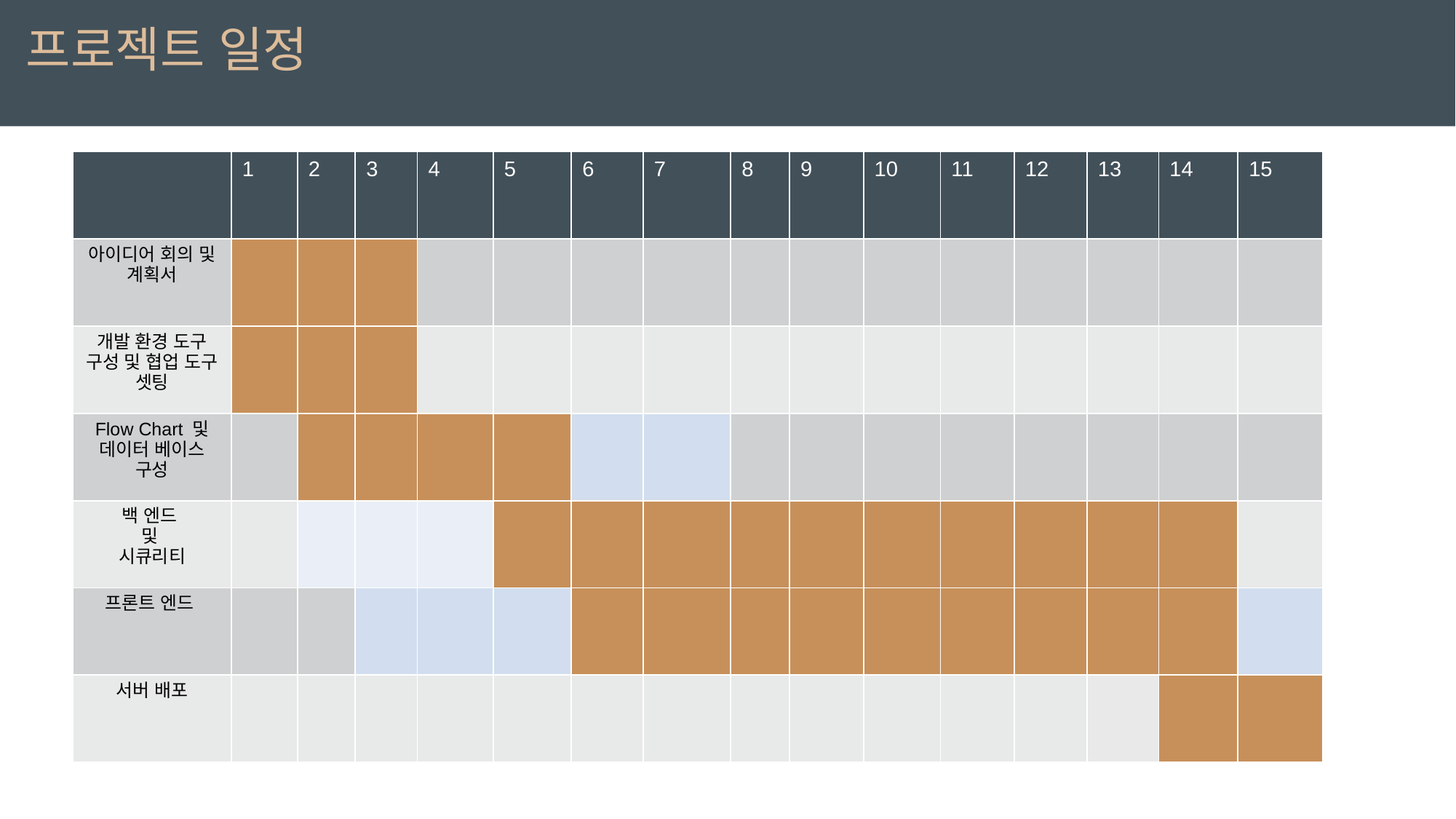

프로젝트 일정
|  | 1 | 2 | 3 | 4 | 5 | 6 | 7 | 8 | 9 | 10 | 11 | 12 | 13 | 14 | 15 |
| --- | --- | --- | --- | --- | --- | --- | --- | --- | --- | --- | --- | --- | --- | --- | --- |
| 아이디어 회의 및 계획서 |  |  |  |  |  |  |  |  |  |  |  |  |  |  |  |
| 개발 환경 도구 구성 및 협업 도구 셋팅 |  |  |  |  |  |  |  |  |  |  |  |  |  |  |  |
| Flow Chart 및 데이터 베이스 구성 |  |  |  |  |  |  |  |  |  |  |  |  |  |  |  |
| 백 엔드 및 시큐리티 |  |  |  |  |  |  |  |  |  |  |  |  |  |  |  |
| 프론트 엔드 |  |  |  |  |  |  |  |  |  |  |  |  |  |  |  |
| 서버 배포 |  |  |  |  |  |  |  |  |  |  |  |  |  |  |  |